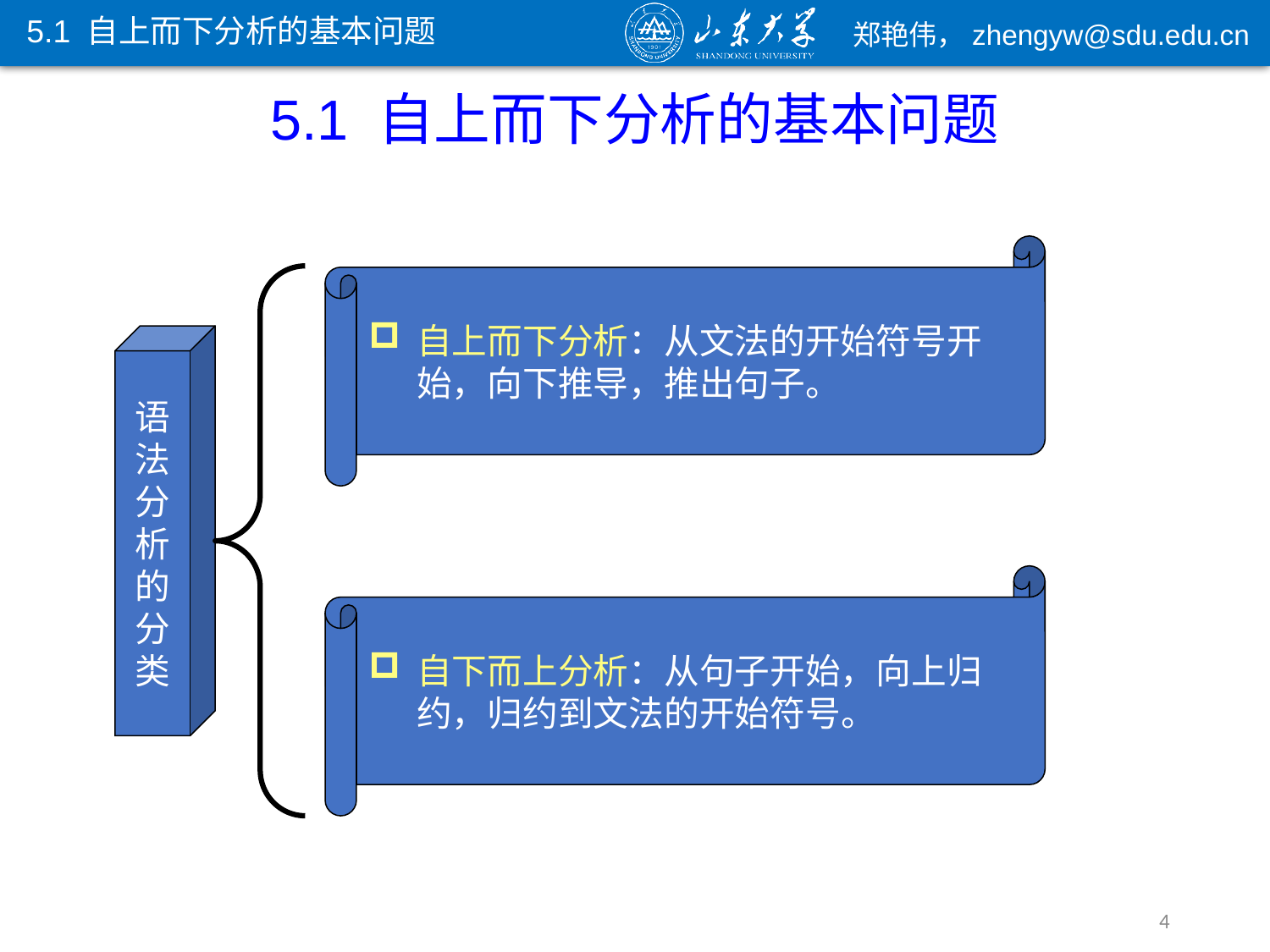

5.1 自上而下分析的基本问题
5.1 自上而下分析的基本问题
自上而下分析：从文法的开始符号开始，向下推导，推出句子。

语法分析的分类
自下而上分析：从句子开始，向上归约，归约到文法的开始符号。
4